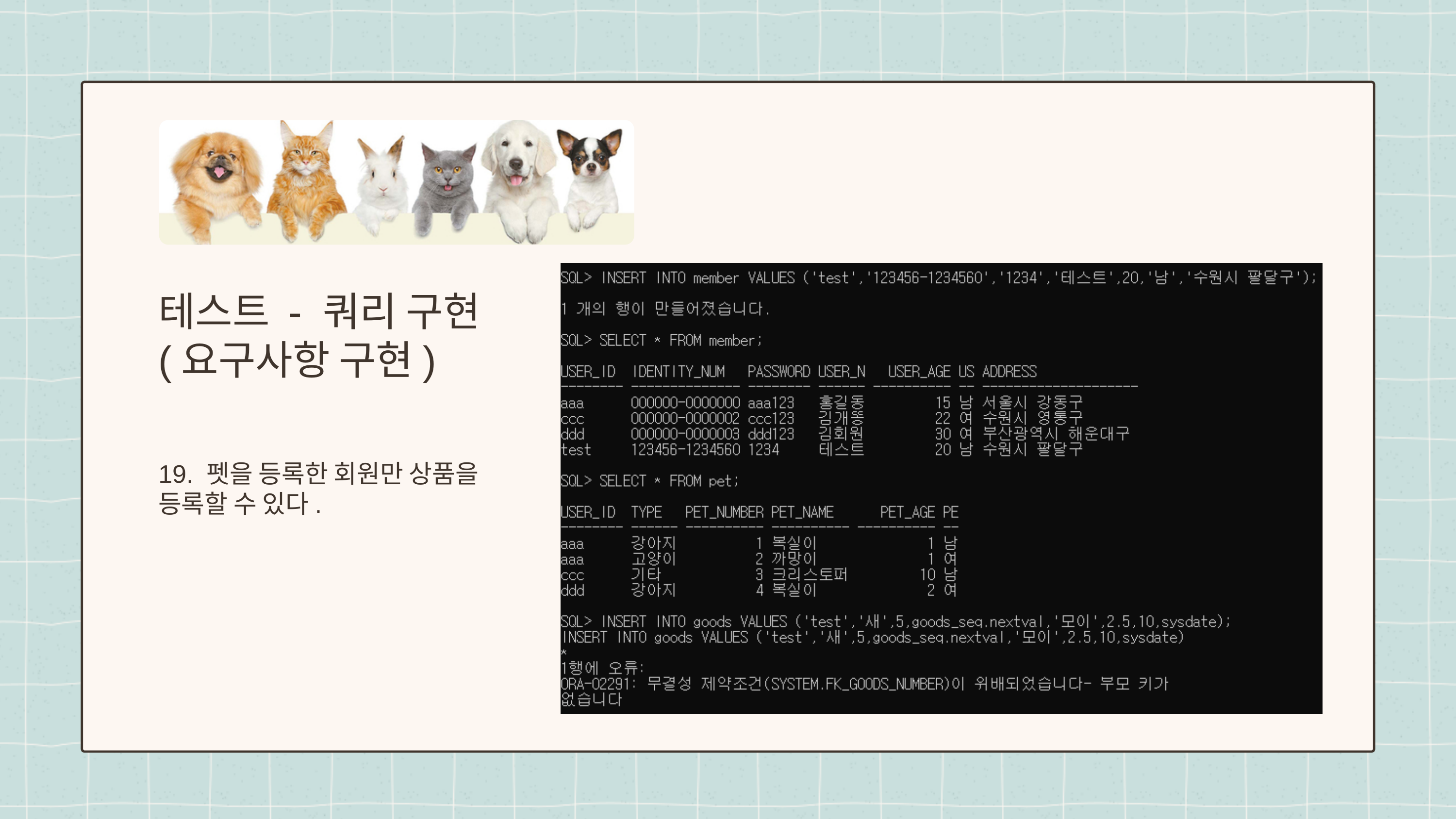

테스트 - 쿼리 구현
(요구사항 구현)
19. 펫을 등록한 회원만 상품을
등록할 수 있다.